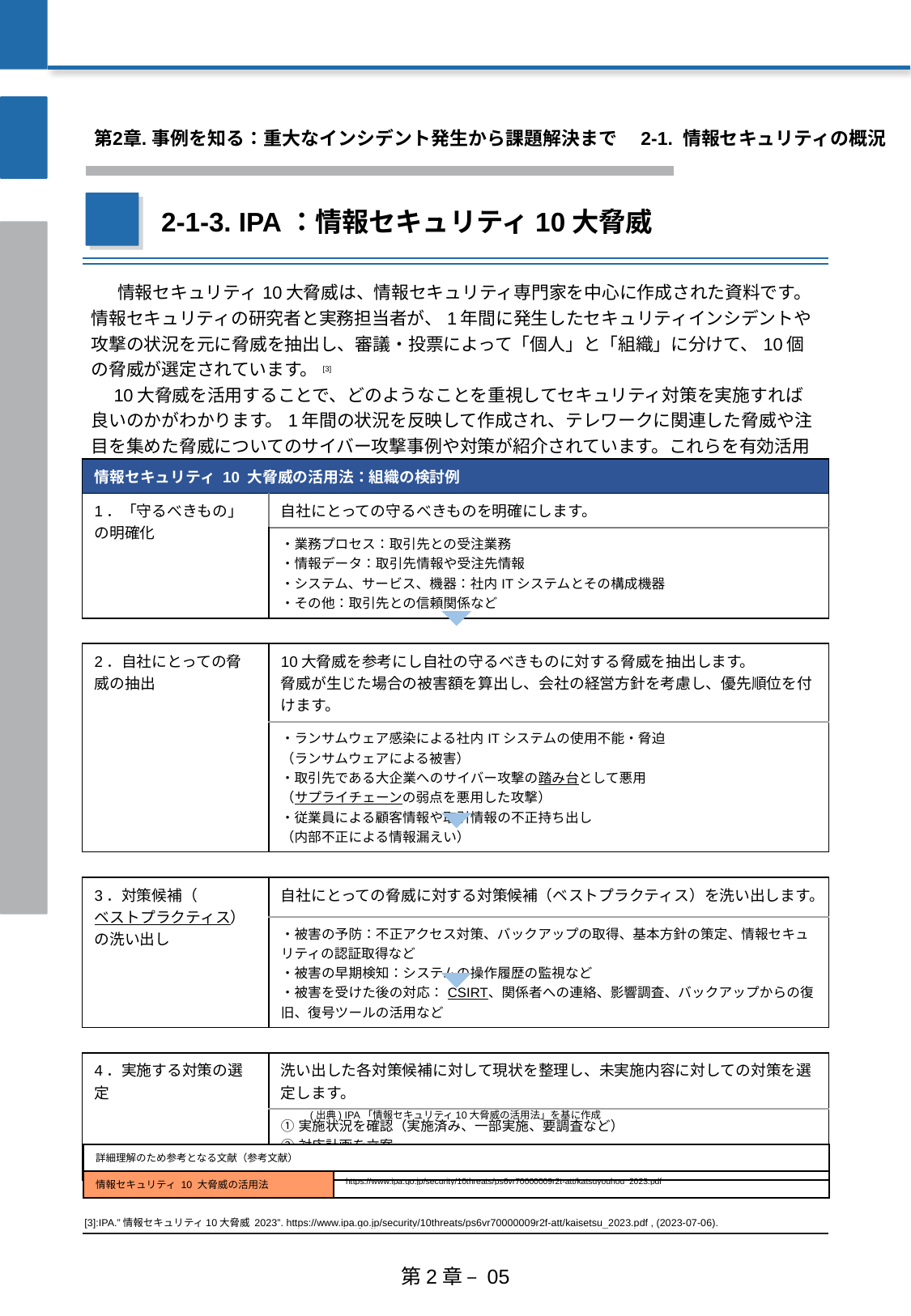

第2章. 事例を知る：重大なインシデント発生から課題解決まで
　2-1. 情報セキュリティの概況
2-1-3. IPA：情報セキュリティ10大脅威
| 情報セキュリティ10大脅威は、情報セキュリティ専門家を中心に作成された資料です。情報セキュリティの研究者と実務担当者が、1年間に発生したセキュリティインシデントや攻撃の状況を元に脅威を抽出し、審議・投票によって「個人」と「組織」に分けて、10個の脅威が選定されています。[3] 　10大脅威を活用することで、どのようなことを重視してセキュリティ対策を実施すれば良いのかがわかります。1年間の状況を反映して作成され、テレワークに関連した脅威や注目を集めた脅威についてのサイバー攻撃事例や対策が紹介されています。これらを有効活用して、自社のセキュリティ対策に役立てます。 |
| --- |
| 情報セキュリティ 10 大脅威の活用法：組織の検討例 |  |
| --- | --- |
| 1．「守るべきもの」の明確化 | 自社にとっての守るべきものを明確にします。 |
|  | ・業務プロセス：取引先との受注業務 ・情報データ：取引先情報や受注先情報 ・システム、サービス、機器：社内ITシステムとその構成機器 ・その他：取引先との信頼関係など |
|  |  |
| 2．自社にとっての脅威の抽出 | 10大脅威を参考にし自社の守るべきものに対する脅威を抽出します。 脅威が生じた場合の被害額を算出し、会社の経営方針を考慮し、優先順位を付けます。 |
|  | ・ランサムウェア感染による社内ITシステムの使用不能・脅迫　　 （ランサムウェアによる被害） ・取引先である大企業へのサイバー攻撃の踏み台として悪用 （サプライチェーンの弱点を悪用した攻撃） ・従業員による顧客情報や取引情報の不正持ち出し （内部不正による情報漏えい） |
|  |  |
| 3．対策候補（ベストプラクティス）の洗い出し | 自社にとっての脅威に対する対策候補（ベストプラクティス）を洗い出します。 |
|  | ・被害の予防：不正アクセス対策、バックアップの取得、基本方針の策定、情報セキュリティの認証取得など ・被害の早期検知：システムの操作履歴の監視など ・被害を受けた後の対応：CSIRT、関係者への連絡、影響調査、バックアップからの復旧、復号ツールの活用など |
|  |  |
| 4．実施する対策の選定 | 洗い出した各対策候補に対して現状を整理し、未実施内容に対しての対策を選定します。 |
|  | ①実施状況を確認（実施済み、一部実施、要調査など） ②対応計画を立案 ③対策の実施 |

(出典) IPA「情報セキュリティ10大脅威の活用法」を基に作成
| 詳細理解のため参考となる文献（参考文献） |  |
| --- | --- |
| 情報セキュリティ 10 大脅威の活用法 | https://www.ipa.go.jp/security/10threats/ps6vr70000009r2t-att/katsuyouhou\_2023.pdf |
[3]:IPA.”情報セキュリティ10大脅威 2023”. https://www.ipa.go.jp/security/10threats/ps6vr70000009r2f-att/kaisetsu_2023.pdf , (2023-07-06).
第2章 – 05